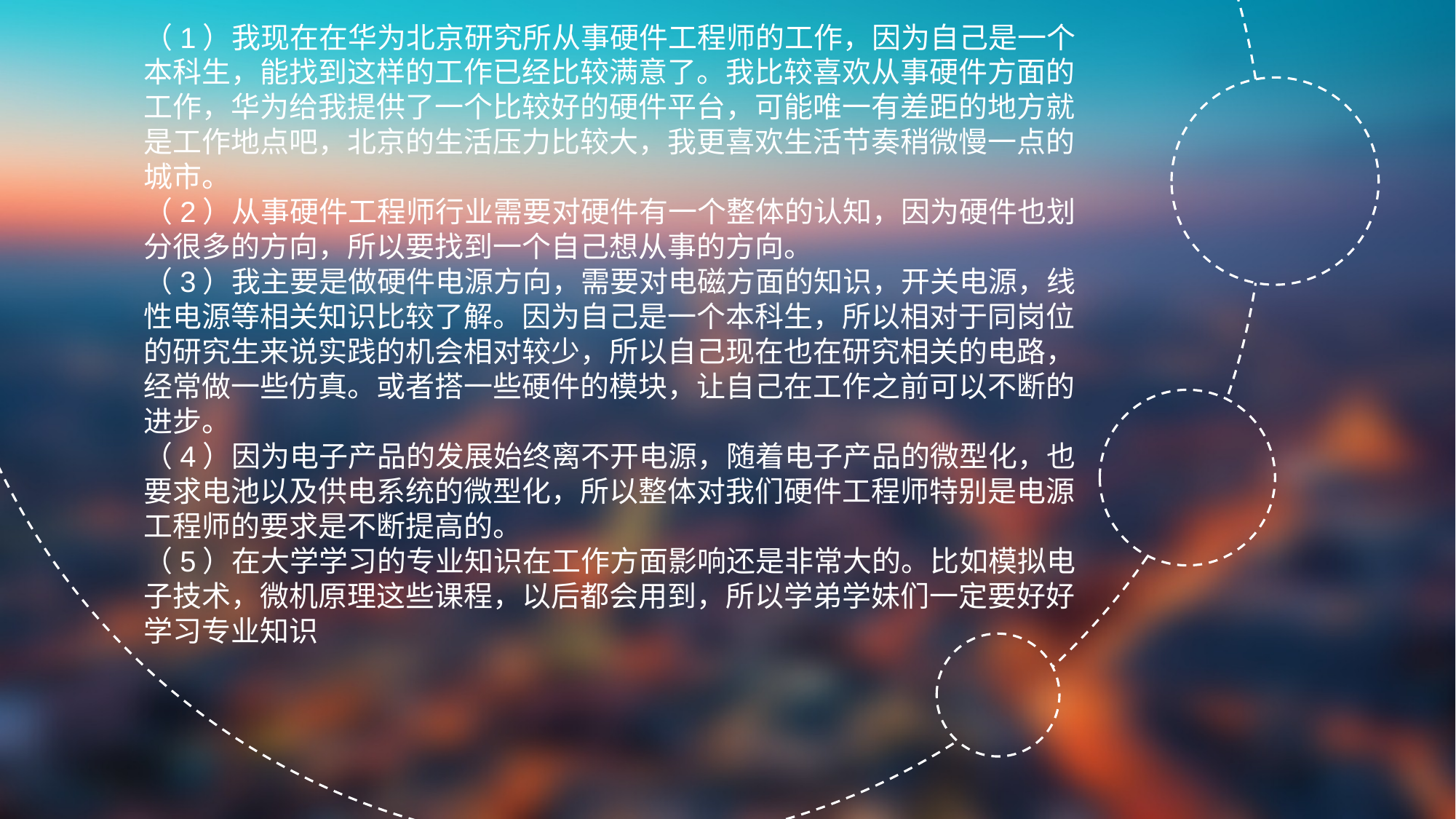

（1）我现在在华为北京研究所从事硬件工程师的工作，因为自己是一个本科生，能找到这样的工作已经比较满意了。我比较喜欢从事硬件方面的工作，华为给我提供了一个比较好的硬件平台，可能唯一有差距的地方就是工作地点吧，北京的生活压力比较大，我更喜欢生活节奏稍微慢一点的城市。
（2）从事硬件工程师行业需要对硬件有一个整体的认知，因为硬件也划分很多的方向，所以要找到一个自己想从事的方向。
（3）我主要是做硬件电源方向，需要对电磁方面的知识，开关电源，线性电源等相关知识比较了解。因为自己是一个本科生，所以相对于同岗位的研究生来说实践的机会相对较少，所以自己现在也在研究相关的电路，经常做一些仿真。或者搭一些硬件的模块，让自己在工作之前可以不断的进步。
（4）因为电子产品的发展始终离不开电源，随着电子产品的微型化，也要求电池以及供电系统的微型化，所以整体对我们硬件工程师特别是电源工程师的要求是不断提高的。
（5）在大学学习的专业知识在工作方面影响还是非常大的。比如模拟电子技术，微机原理这些课程，以后都会用到，所以学弟学妹们一定要好好学习专业知识